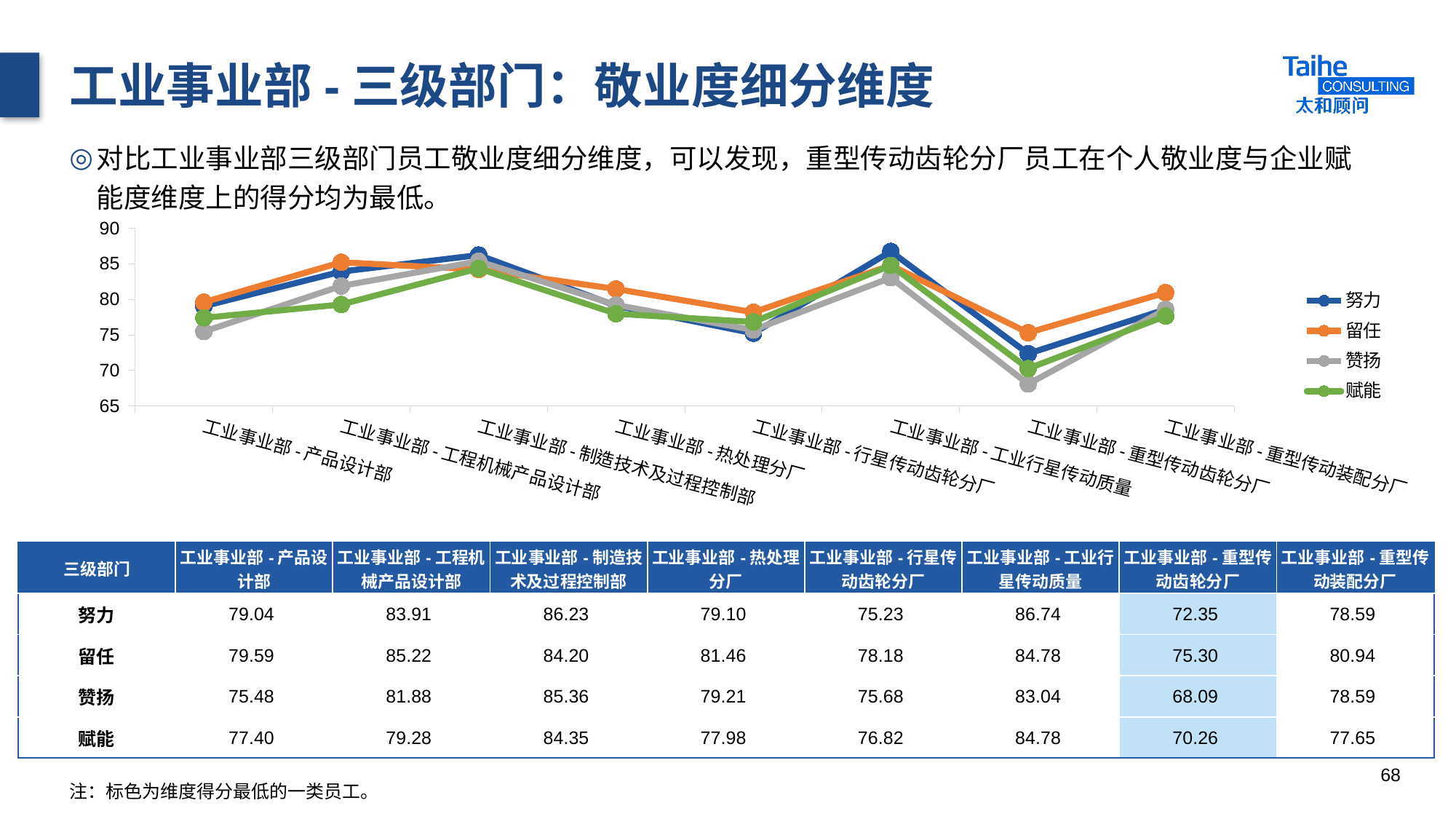

# 工业事业部-三级部门：敬业度细分维度
对比工业事业部三级部门员工敬业度细分维度，可以发现，重型传动齿轮分厂员工在个人敬业度与企业赋能度维度上的得分均为最低。

### Chart

| Category | 努力 | 留任 | 赞扬 | 赋能 |
|---|---|---|---|---|
| 工业事业部-产品设计部 | 79.04 | 79.59 | 75.48 | 77.4 |
| 工业事业部-工程机械产品设计部 | 83.91 | 85.22 | 81.88 | 79.28 |
| 工业事业部-制造技术及过程控制部 | 86.23 | 84.2 | 85.36 | 84.35 |
| 工业事业部-热处理分厂 | 79.1 | 81.46 | 79.21 | 77.98 |
| 工业事业部-行星传动齿轮分厂 | 75.23 | 78.18 | 75.68 | 76.82 |
| 工业事业部-工业行星传动质量 | 86.74 | 84.78 | 83.04 | 84.78 |
| 工业事业部-重型传动齿轮分厂 | 72.35 | 75.3 | 68.09 | 70.26 |
| 工业事业部-重型传动装配分厂 | 78.59 | 80.94 | 78.59 | 77.65 |
| 三级部门 | 工业事业部-产品设计部 | 工业事业部-工程机械产品设计部 | 工业事业部-制造技术及过程控制部 | 工业事业部-热处理分厂 | 工业事业部-行星传动齿轮分厂 | 工业事业部-工业行星传动质量 | 工业事业部-重型传动齿轮分厂 | 工业事业部-重型传动装配分厂 |
| --- | --- | --- | --- | --- | --- | --- | --- | --- |
| 努力 | 79.04 | 83.91 | 86.23 | 79.10 | 75.23 | 86.74 | 72.35 | 78.59 |
| 留任 | 79.59 | 85.22 | 84.20 | 81.46 | 78.18 | 84.78 | 75.30 | 80.94 |
| 赞扬 | 75.48 | 81.88 | 85.36 | 79.21 | 75.68 | 83.04 | 68.09 | 78.59 |
| 赋能 | 77.40 | 79.28 | 84.35 | 77.98 | 76.82 | 84.78 | 70.26 | 77.65 |
68
注：标色为维度得分最低的一类员工。